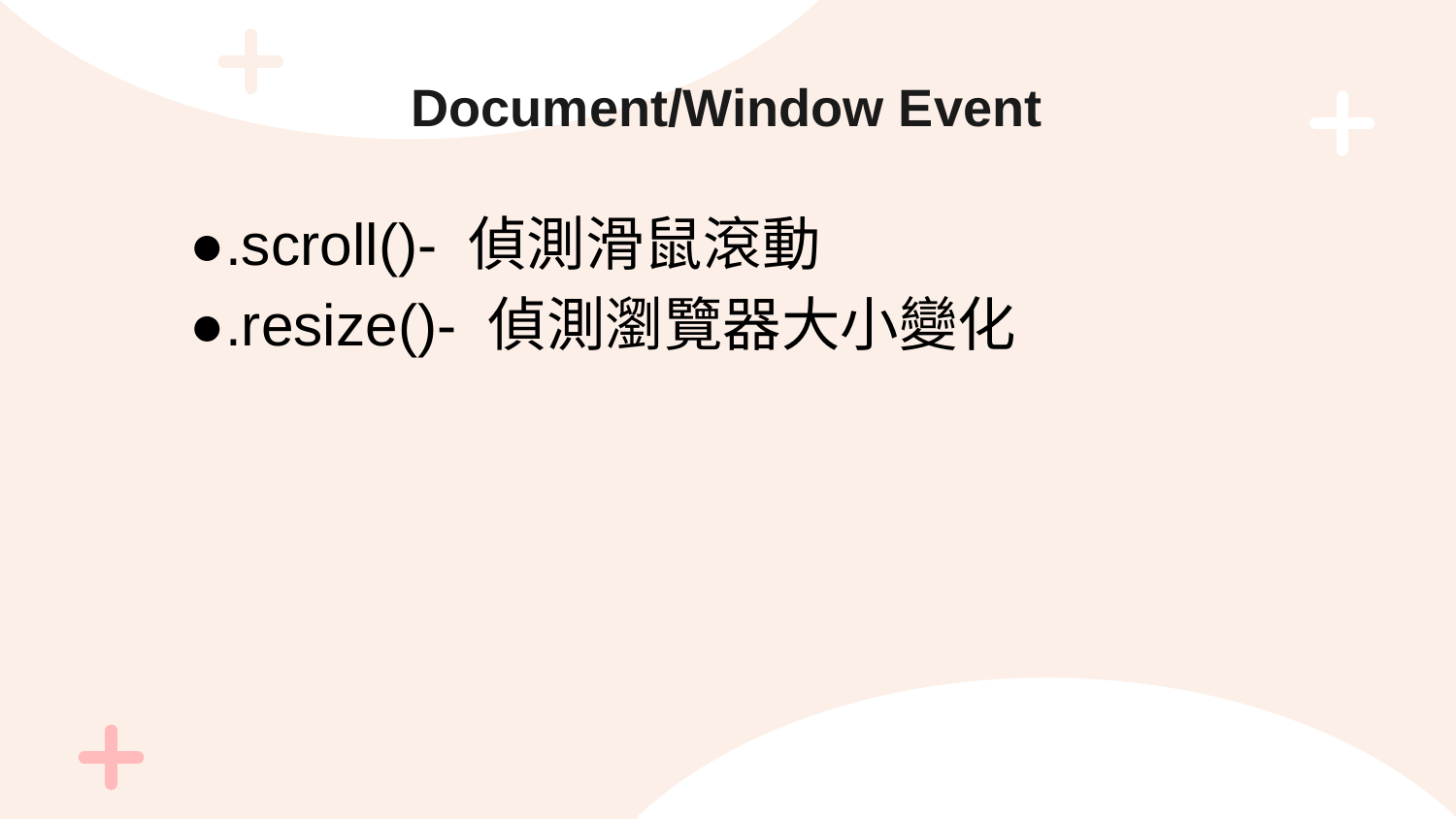

# Document/Window Event
●.scroll()- 偵測滑鼠滾動
●.resize()- 偵測瀏覽器大小變化